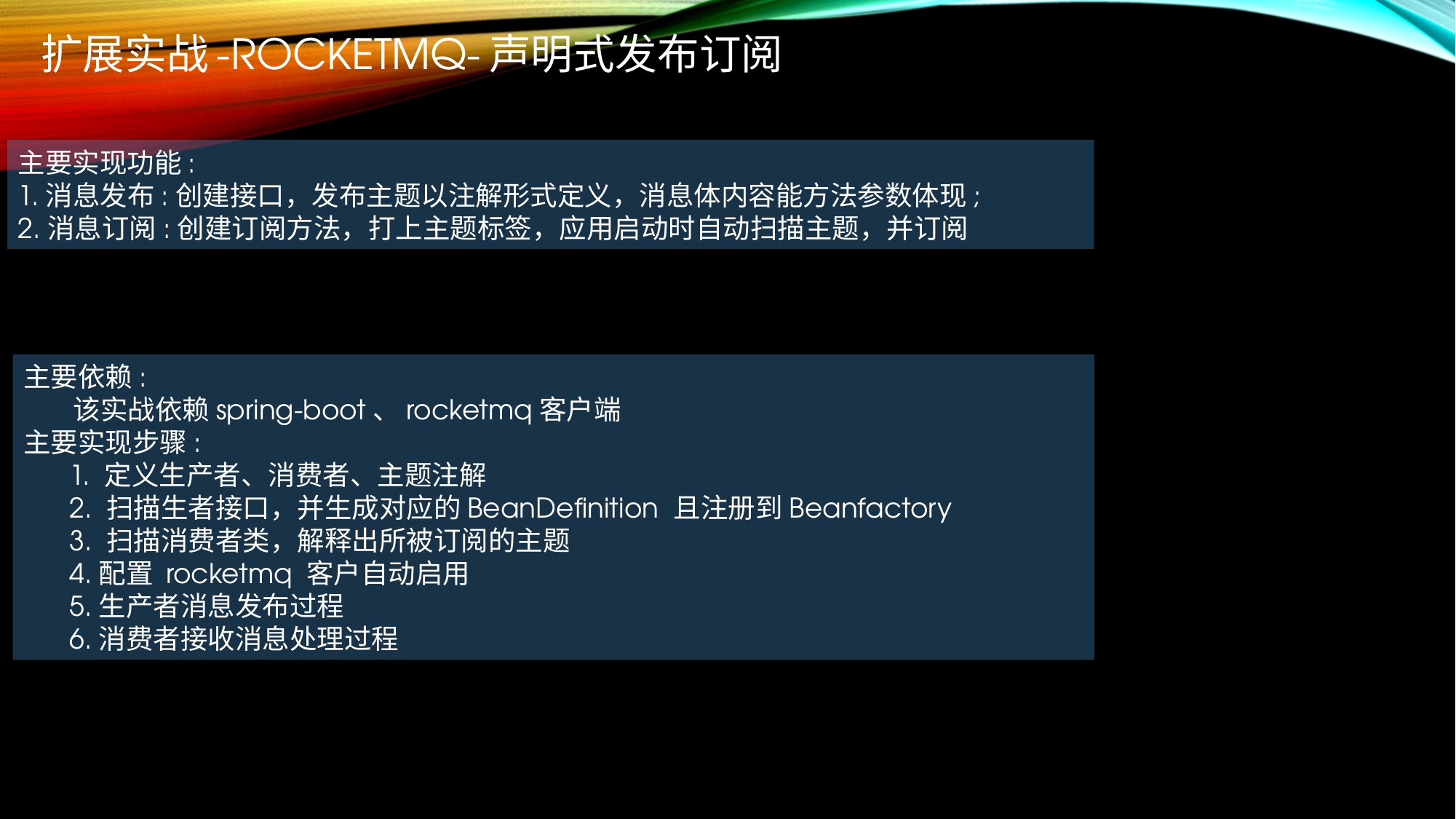

# 扩展实战-rocketmq-声明式发布订阅
主要实现功能:
1.消息发布:创建接口，发布主题以注解形式定义，消息体内容能方法参数体现;
2.消息订阅:创建订阅方法，打上主题标签，应用启动时自动扫描主题，并订阅
主要依赖:
       该实战依赖spring-boot、rocketmq客户端
主要实现步骤:
      1. 定义生产者、消费者、主题注解
      2. 扫描生者接口，并生成对应的BeanDefinition 且注册到Beanfactory
      3. 扫描消费者类，解释出所被订阅的主题
      4.配置 rocketmq 客户自动启用
      5.生产者消息发布过程
      6.消费者接收消息处理过程